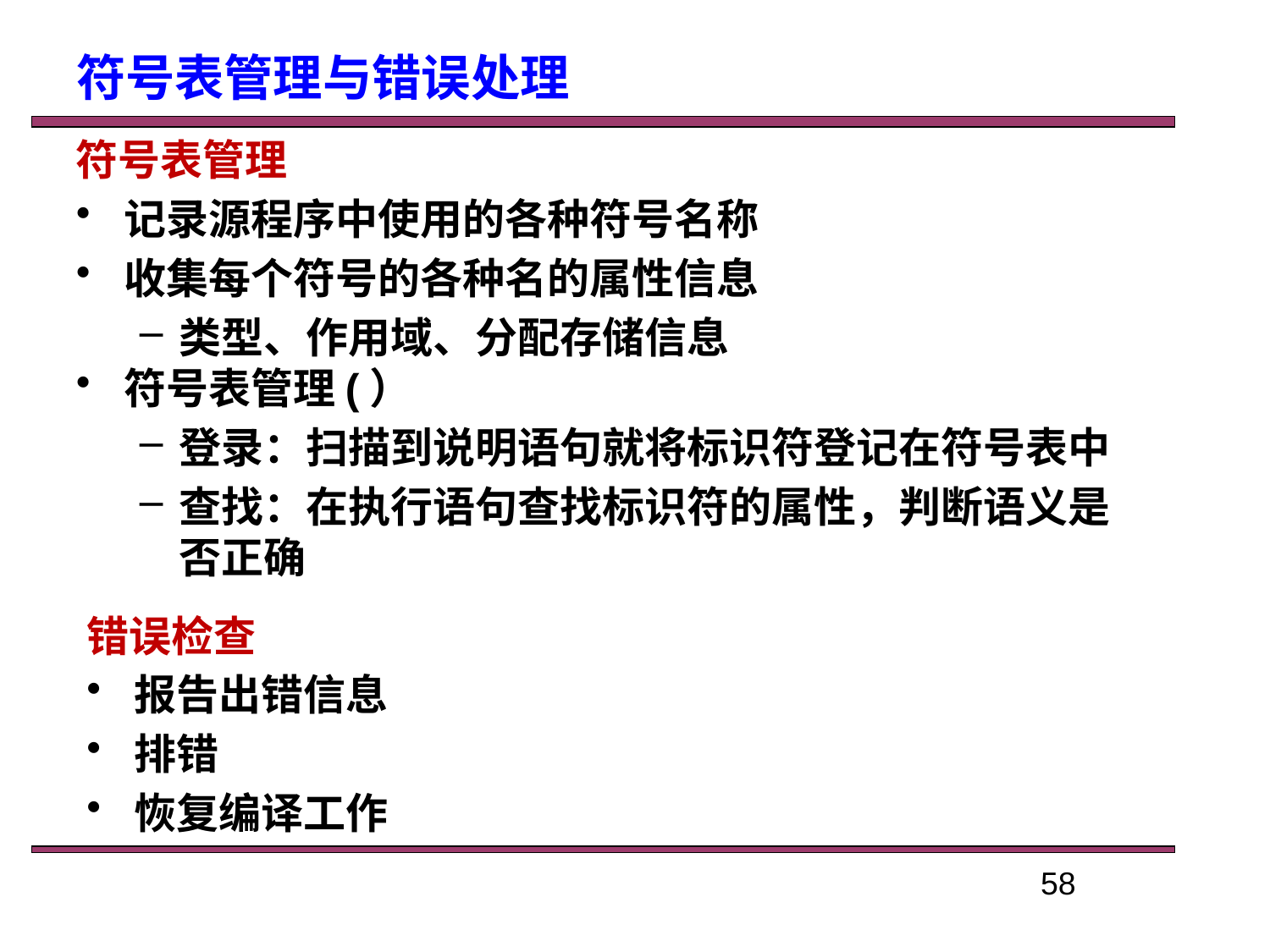

符号表管理与错误处理
符号表管理
记录源程序中使用的各种符号名称
收集每个符号的各种名的属性信息
类型、作用域、分配存储信息
符号表管理(）
登录：扫描到说明语句就将标识符登记在符号表中
查找：在执行语句查找标识符的属性，判断语义是否正确
错误检查
报告出错信息
排错
恢复编译工作
58